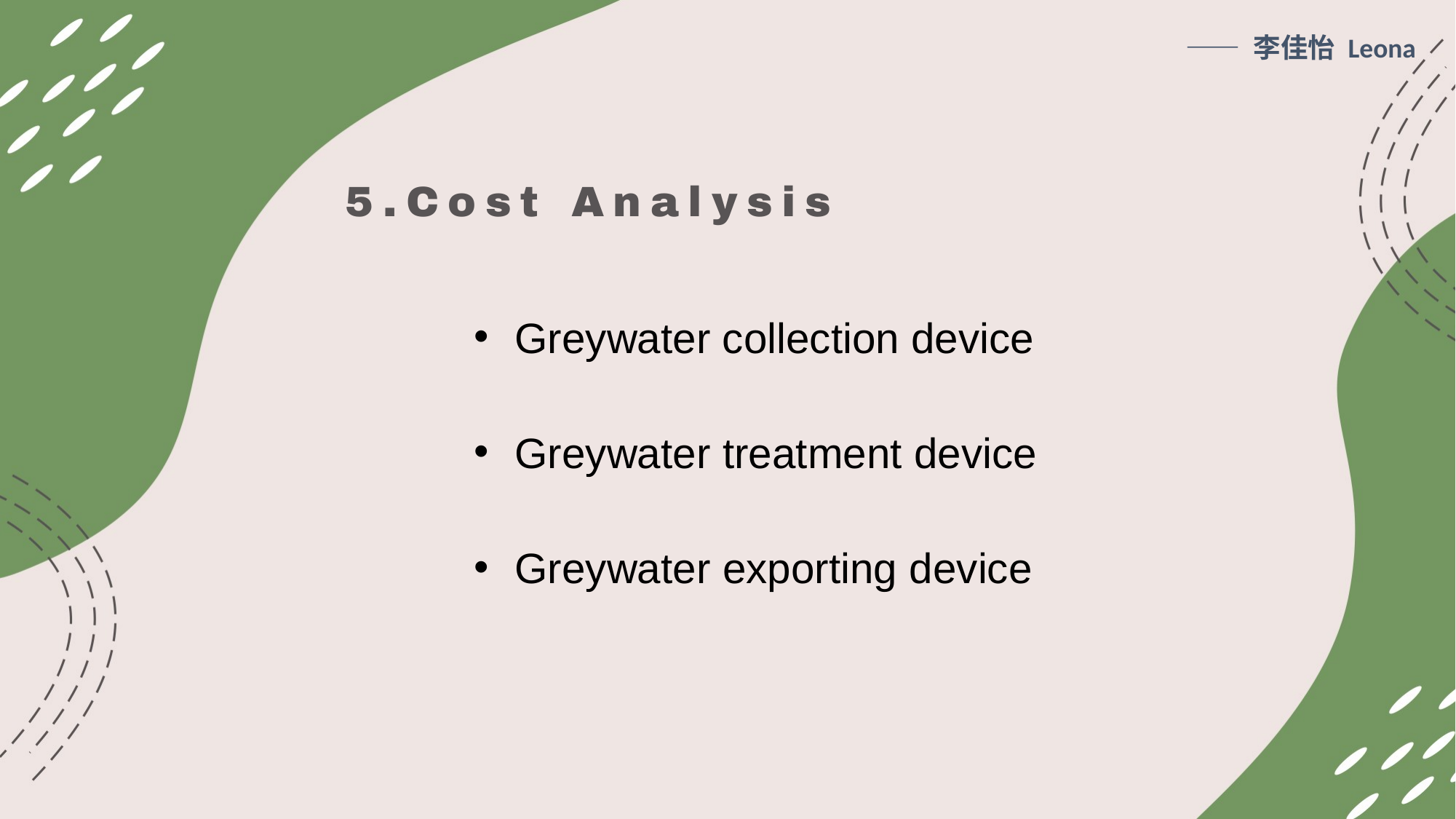

—— 李佳怡 Leona
5.Cost Analysis
Greywater collection device

Greywater treatment device

Greywater exporting device